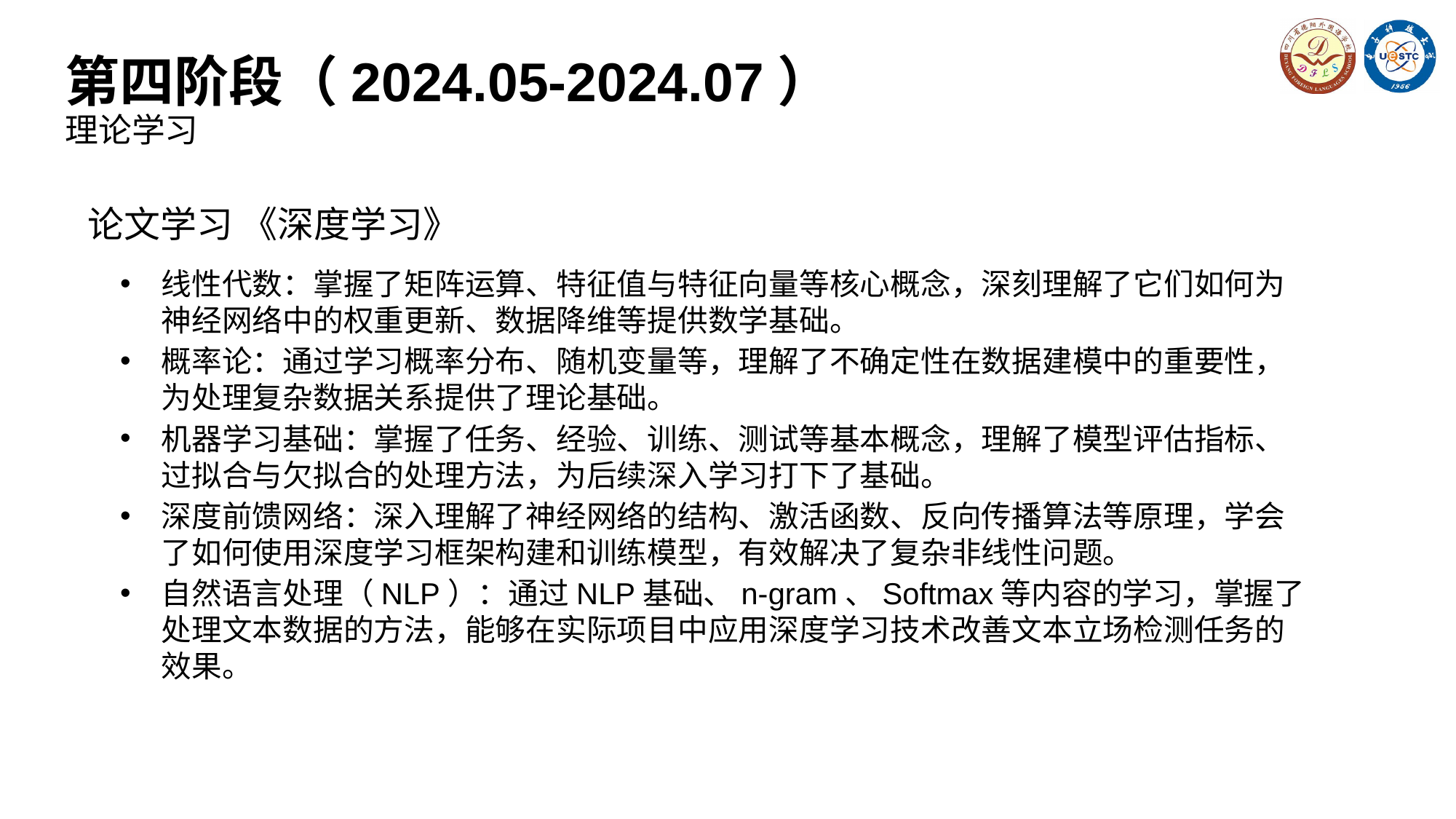

# 第四阶段（2024.05-2024.07） 理论学习
   论文学习 《深度学习》
线性代数：掌握了矩阵运算、特征值与特征向量等核心概念，深刻理解了它们如何为神经网络中的权重更新、数据降维等提供数学基础。
概率论：通过学习概率分布、随机变量等，理解了不确定性在数据建模中的重要性，为处理复杂数据关系提供了理论基础。
机器学习基础：掌握了任务、经验、训练、测试等基本概念，理解了模型评估指标、过拟合与欠拟合的处理方法，为后续深入学习打下了基础。
深度前馈网络：深入理解了神经网络的结构、激活函数、反向传播算法等原理，学会了如何使用深度学习框架构建和训练模型，有效解决了复杂非线性问题。
自然语言处理（NLP）：通过NLP基础、n-gram、Softmax等内容的学习，掌握了处理文本数据的方法，能够在实际项目中应用深度学习技术改善文本立场检测任务的效果。